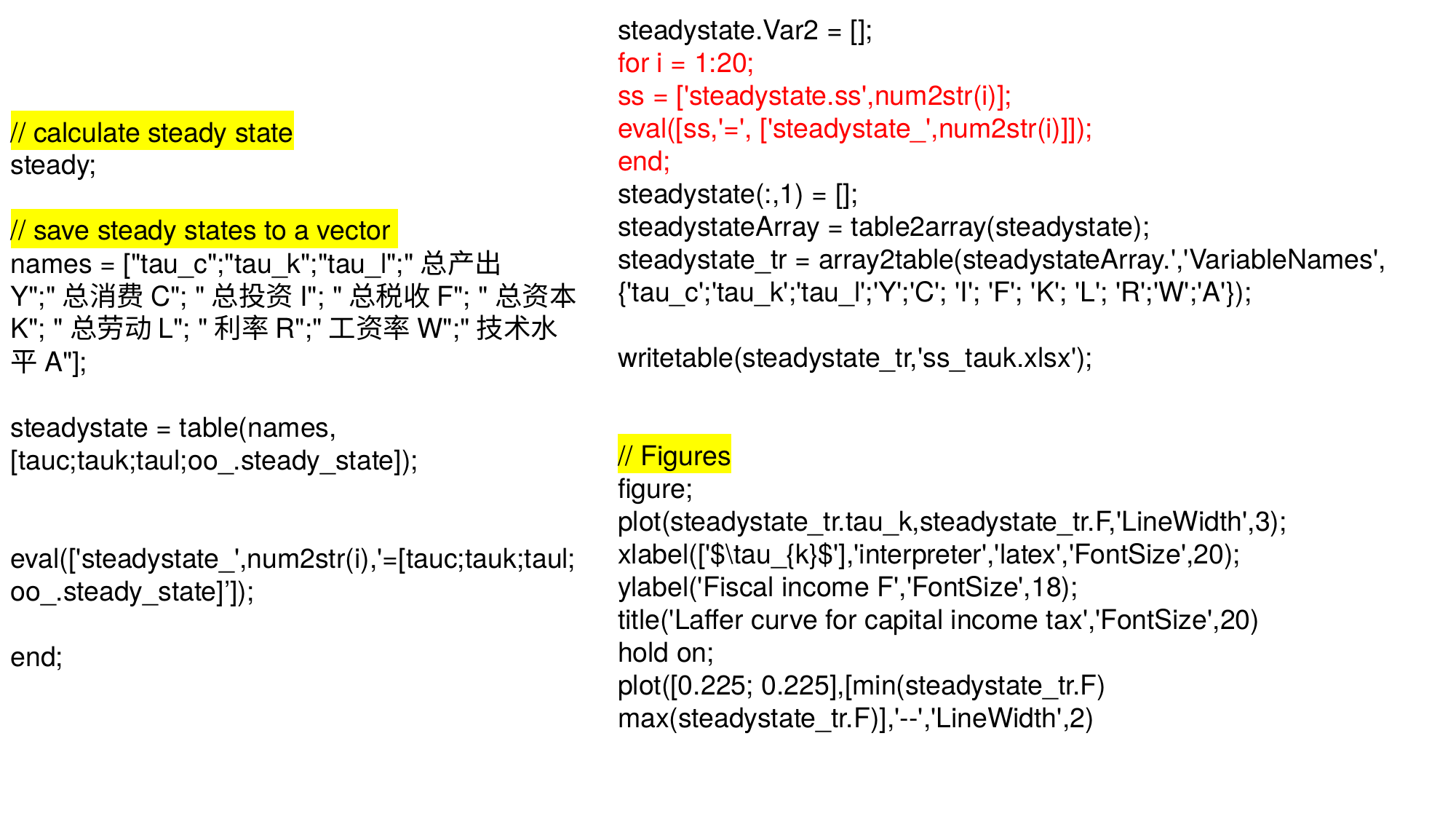

steadystate.Var2 = [];
for i = 1:20;
ss = ['steadystate.ss',num2str(i)];
eval([ss,'=', ['steadystate_',num2str(i)]]);
end;
steadystate(:,1) = [];
steadystateArray = table2array(steadystate);
steadystate_tr = array2table(steadystateArray.','VariableNames',{'tau_c';'tau_k';'tau_l';'Y';'C'; 'I'; 'F'; 'K'; 'L'; 'R';'W';'A'});
writetable(steadystate_tr,'ss_tauk.xlsx');

// Figures
figure;
plot(steadystate_tr.tau_k,steadystate_tr.F,'LineWidth',3);
xlabel(['$\tau_{k}$'],'interpreter','latex','FontSize',20);
ylabel('Fiscal income F','FontSize',18);
title('Laffer curve for capital income tax','FontSize',20)
hold on;
plot([0.225; 0.225],[min(steadystate_tr.F) max(steadystate_tr.F)],'--','LineWidth',2)
// calculate steady state
steady;

// save steady states to a vector
names = ["tau_c";"tau_k";"tau_l";"总产出Y";"总消费C"; "总投资I"; "总税收F"; "总资本K"; "总劳动L"; "利率R";"工资率W";"技术水平A"];

steadystate = table(names,[tauc;tauk;taul;oo_.steady_state]);

eval(['steadystate_',num2str(i),'=[tauc;tauk;taul;oo_.steady_state]’]);

end;